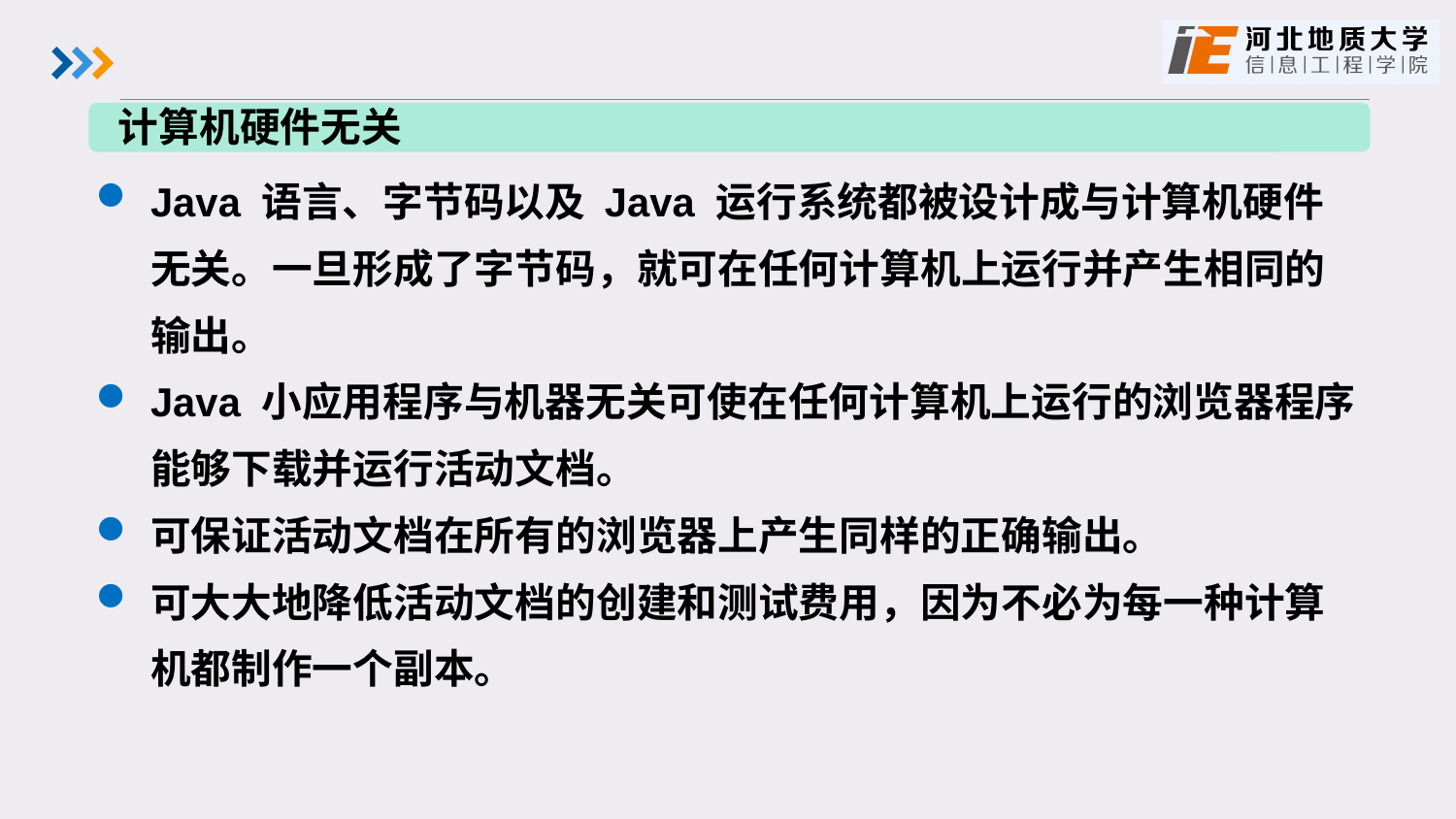

计算机硬件无关

Java 语言、字节码以及 Java 运行系统都被设计成与计算机硬件无关。一旦形成了字节码，就可在任何计算机上运行并产生相同的输出。
Java 小应用程序与机器无关可使在任何计算机上运行的浏览器程序能够下载并运行活动文档。
可保证活动文档在所有的浏览器上产生同样的正确输出。
可大大地降低活动文档的创建和测试费用，因为不必为每一种计算机都制作一个副本。